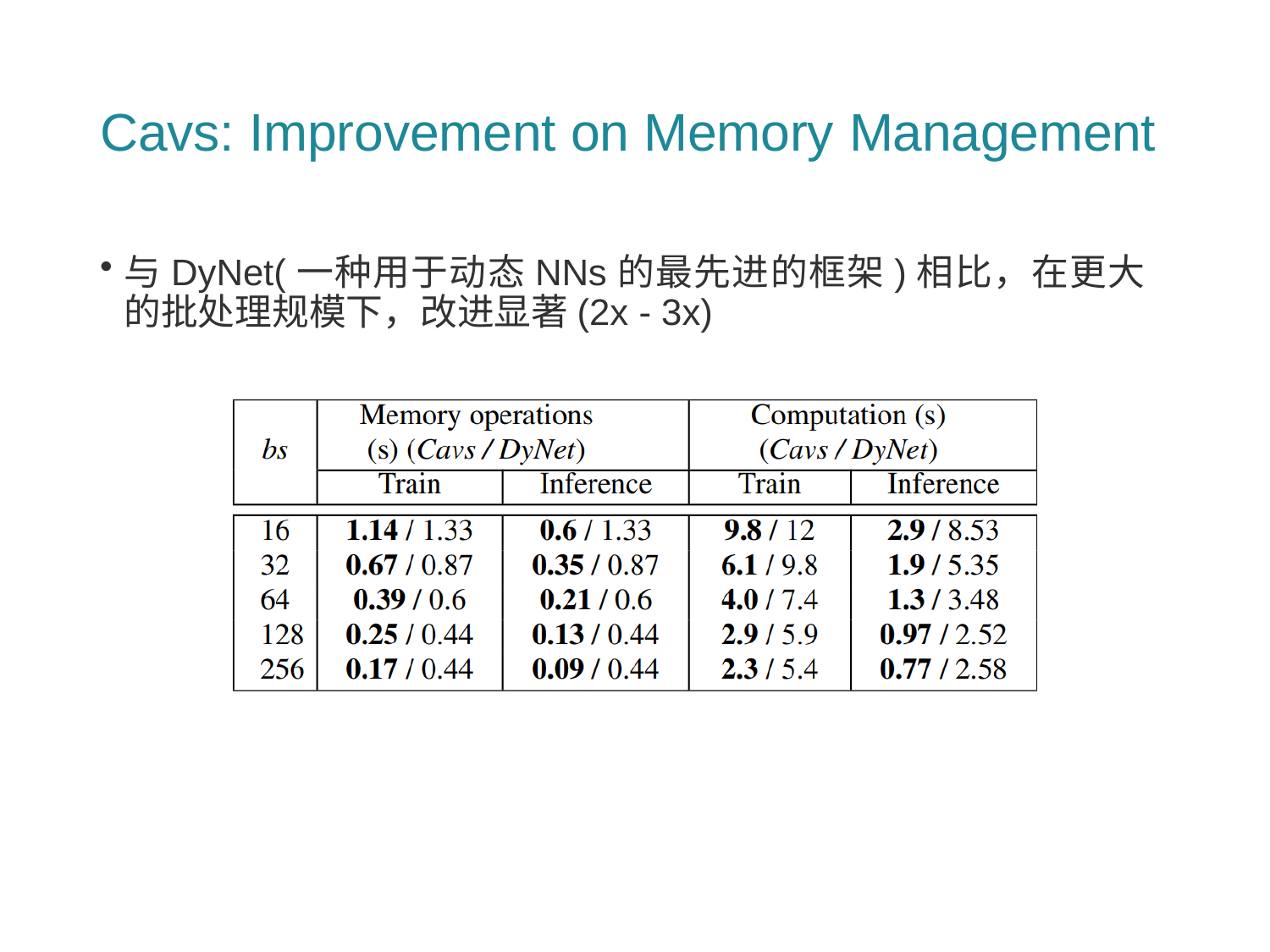

# Cavs: Improvement on Memory Management
与DyNet(一种用于动态NNs的最先进的框架)相比，在更大的批处理规模下，改进显著(2x - 3x)